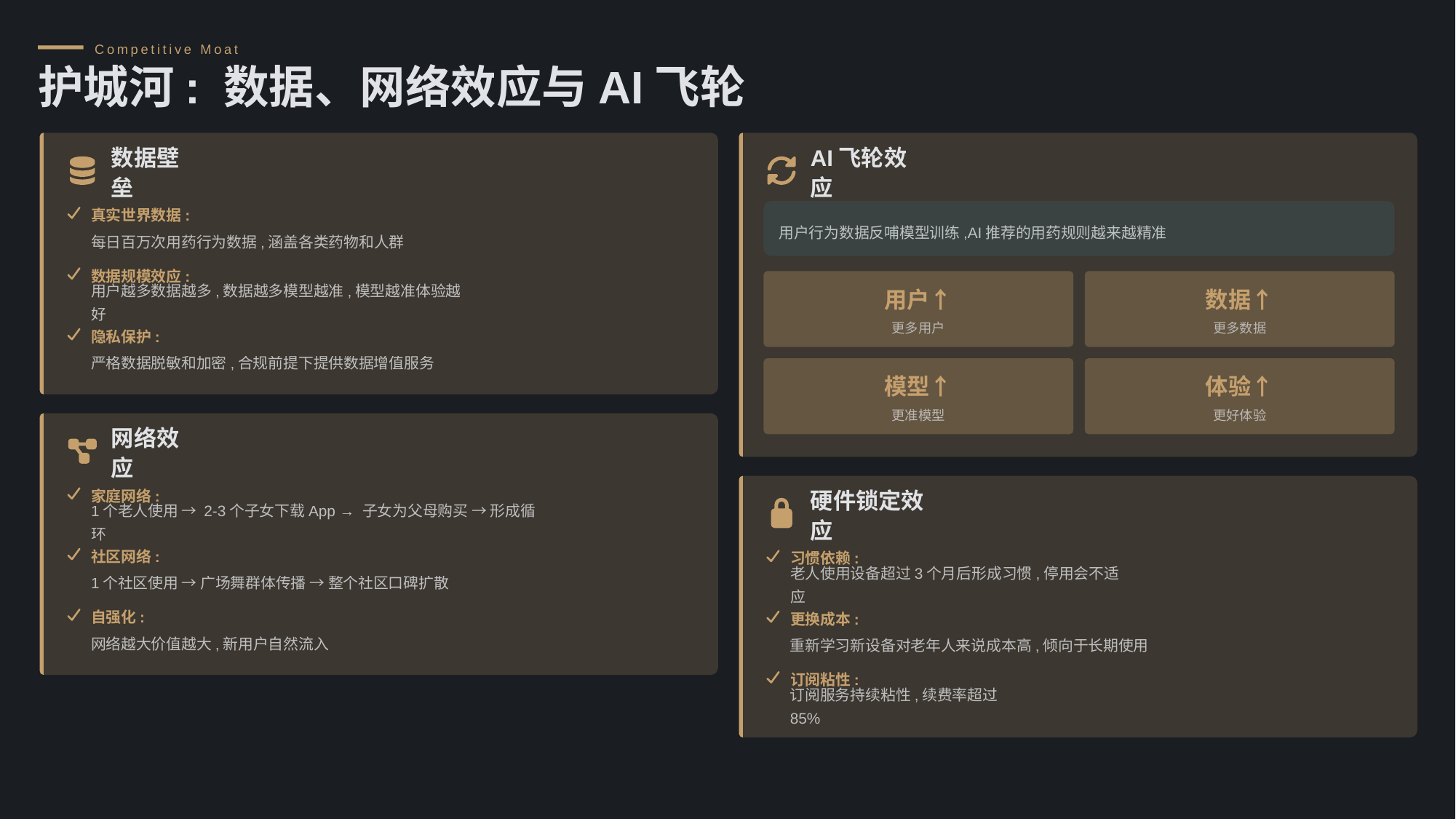

Competitive Moat

护城河: 数据、网络效应与AI飞轮

数据壁垒
AI飞轮效应

真实世界数据:

用户行为数据反哺模型训练,AI推荐的用药规则越来越精准
每日百万次用药行为数据,涵盖各类药物和人群
数据规模效应:

用户↑
数据↑
用户越多数据越多,数据越多模型越准,模型越准体验越好
更多用户
更多数据
隐私保护:

严格数据脱敏和加密,合规前提下提供数据增值服务

模型↑
体验↑
更准模型
更好体验

网络效应

家庭网络:

硬件锁定效应

1个老人使用 → 2-3个子女下载App → 子女为父母购买 → 形成循环
社区网络:
习惯依赖:

1个社区使用 → 广场舞群体传播 → 整个社区口碑扩散
老人使用设备超过3个月后形成习惯,停用会不适应
自强化:
更换成本:

网络越大价值越大,新用户自然流入
重新学习新设备对老年人来说成本高,倾向于长期使用
订阅粘性:

订阅服务持续粘性,续费率超过85%

护城河总结
数据壁垒 + 网络效应 + AI飞轮 + 硬件锁定,构建四维护城河,形成赢家通吃的市场格局。先发优势将随着用户规模扩大而不断放大,后来者难以追赶。